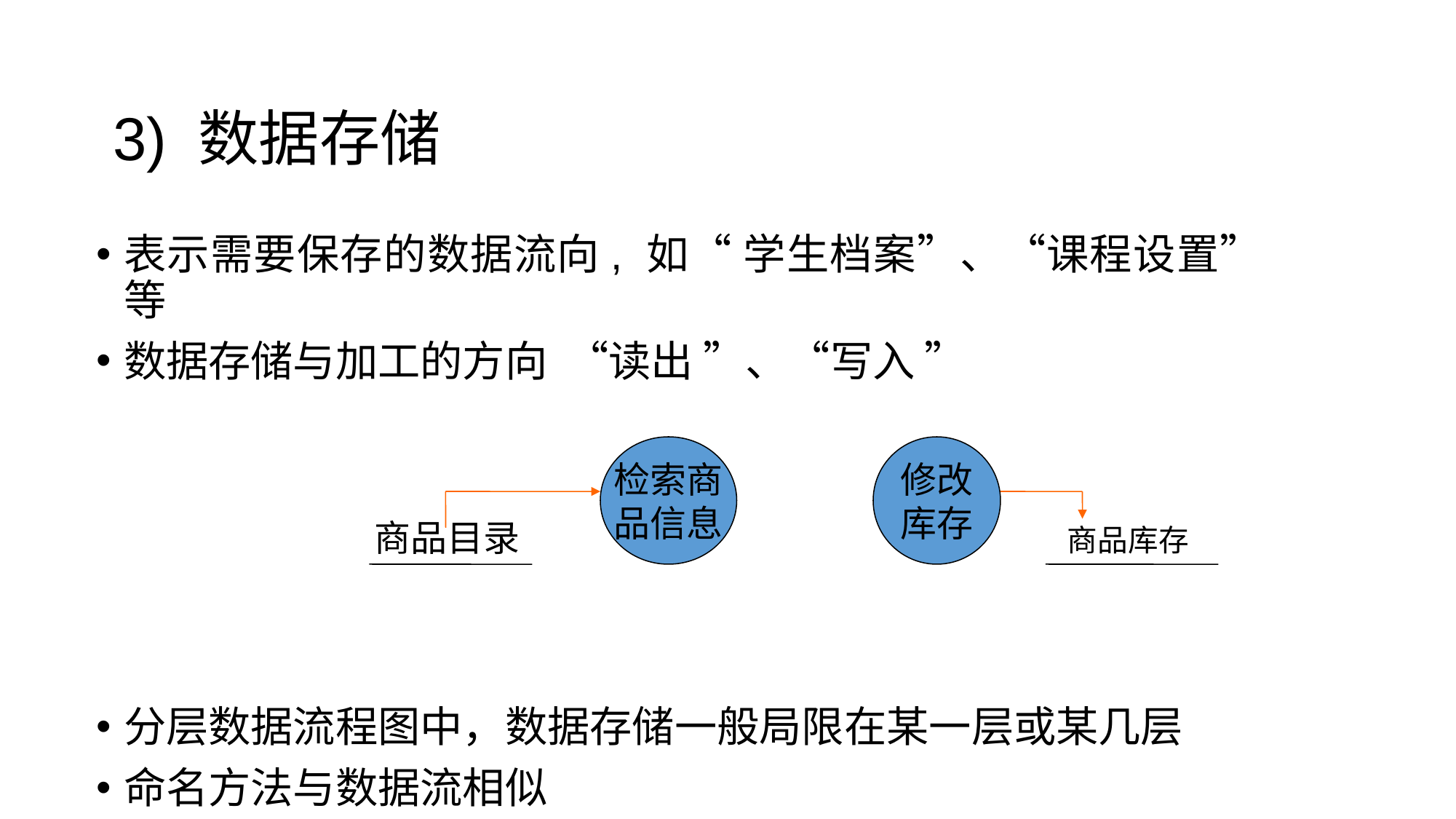

# 3) 数据存储
表示需要保存的数据流向, 如“ 学生档案”、“课程设置”等
数据存储与加工的方向  “读出 ”、“写入 ”

分层数据流程图中，数据存储一般局限在某一层或某几层
命名方法与数据流相似
检索商
品信息
修改
库存

商品目录
商品库存